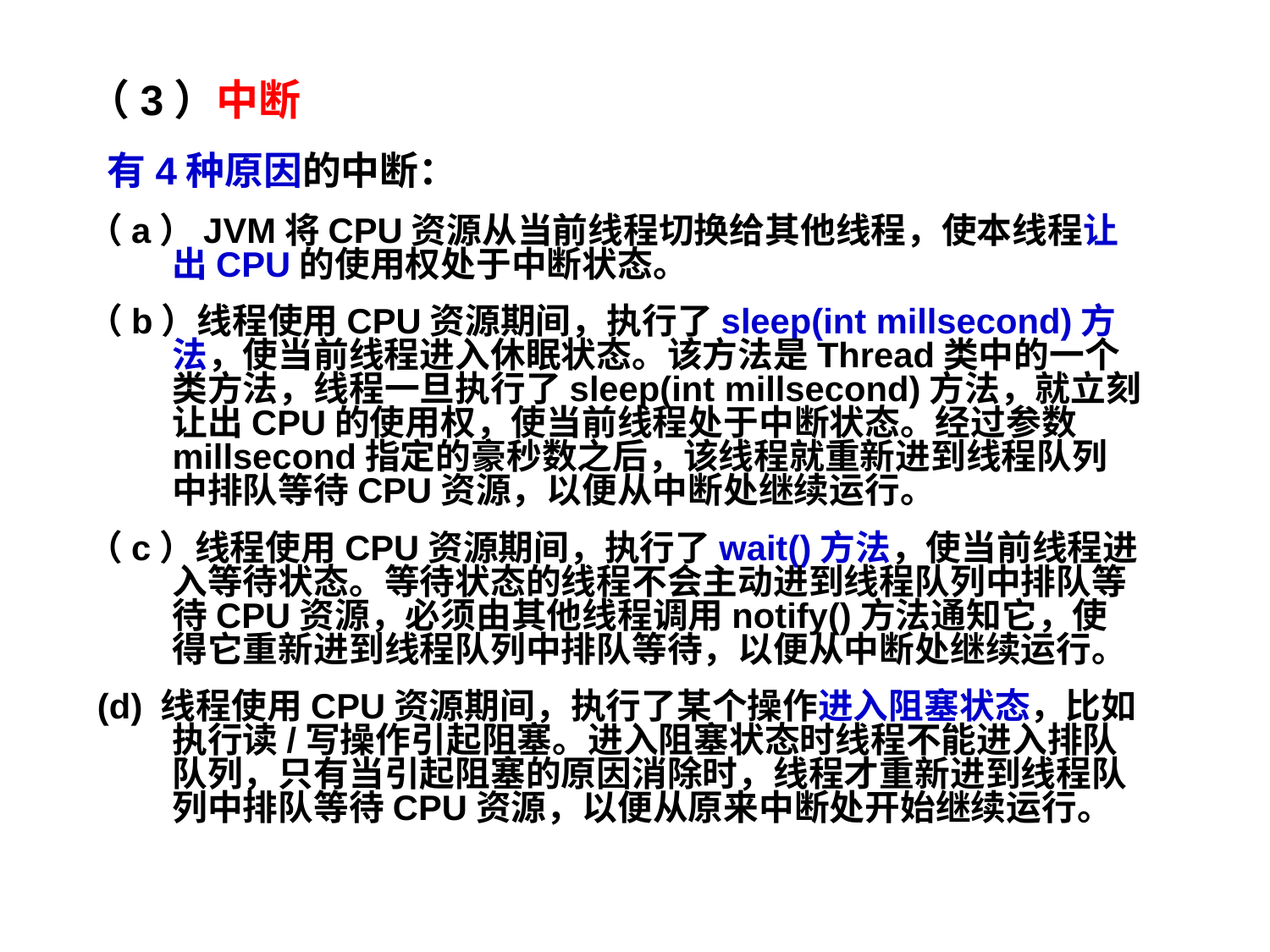

（3）中断

 有4种原因的中断：

（a）JVM将CPU资源从当前线程切换给其他线程，使本线程让出CPU的使用权处于中断状态。

（b）线程使用CPU资源期间，执行了sleep(int millsecond)方法，使当前线程进入休眠状态。该方法是Thread类中的一个类方法，线程一旦执行了sleep(int millsecond)方法，就立刻让出CPU的使用权，使当前线程处于中断状态。经过参数millsecond指定的豪秒数之后，该线程就重新进到线程队列中排队等待CPU资源，以便从中断处继续运行。

（c）线程使用CPU资源期间，执行了wait()方法，使当前线程进入等待状态。等待状态的线程不会主动进到线程队列中排队等待CPU资源，必须由其他线程调用notify()方法通知它，使得它重新进到线程队列中排队等待，以便从中断处继续运行。

 (d) 线程使用CPU资源期间，执行了某个操作进入阻塞状态，比如执行读/写操作引起阻塞。进入阻塞状态时线程不能进入排队队列，只有当引起阻塞的原因消除时，线程才重新进到线程队列中排队等待CPU资源，以便从原来中断处开始继续运行。